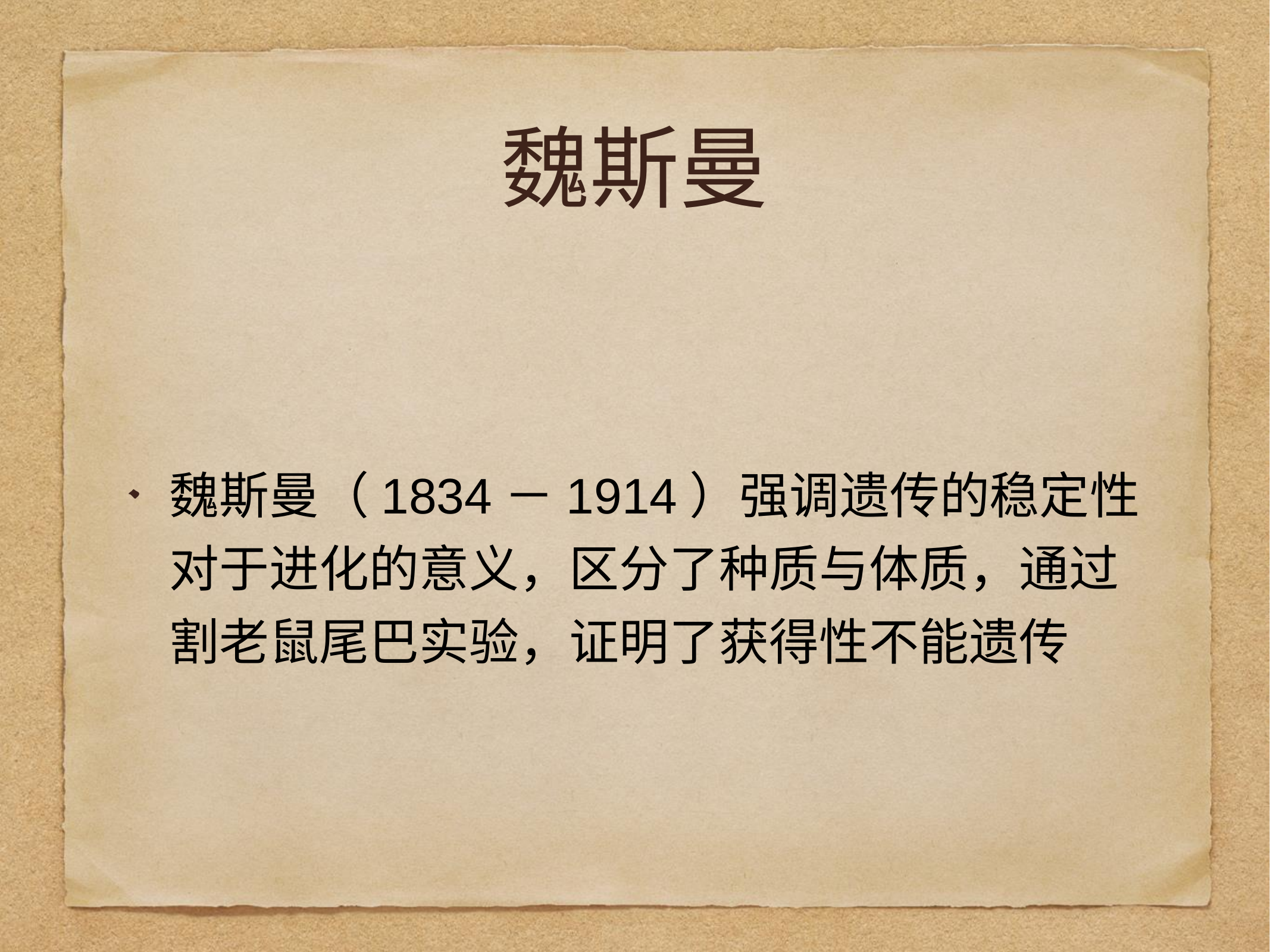

# 魏斯曼
魏斯曼（1834－1914）强调遗传的稳定性对于进化的意义，区分了种质与体质，通过割老鼠尾巴实验，证明了获得性不能遗传